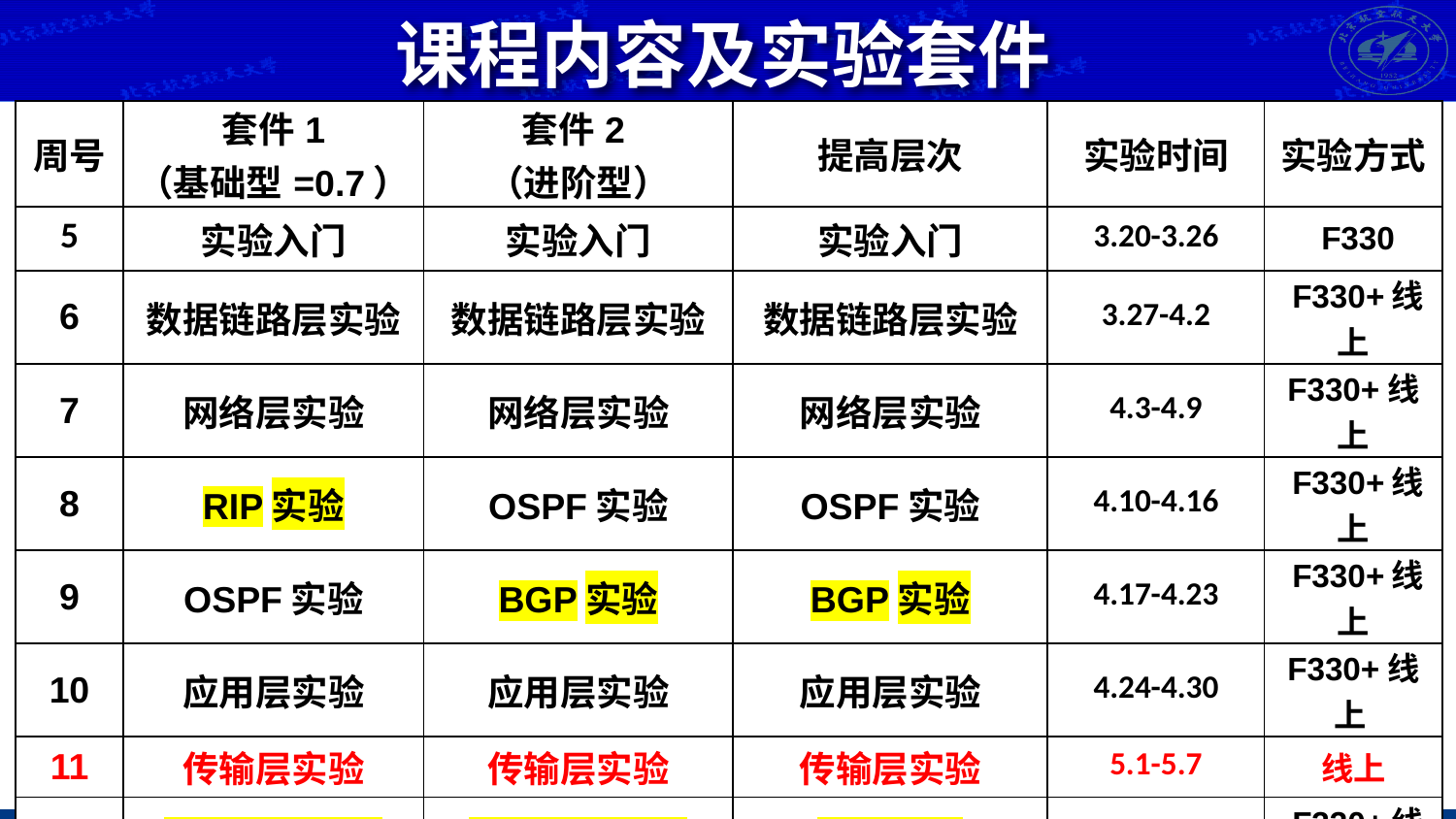

# 课程内容及实验套件
| 周号 | 套件1 （基础型=0.7） | 套件2 （进阶型） | 提高层次 | 实验时间 | 实验方式 |
| --- | --- | --- | --- | --- | --- |
| 5 | 实验入门 | 实验入门 | 实验入门 | 3.20-3.26 | F330 |
| 6 | 数据链路层实验 | 数据链路层实验 | 数据链路层实验 | 3.27-4.2 | F330+线上 |
| 7 | 网络层实验 | 网络层实验 | 网络层实验 | 4.3-4.9 | F330+线上 |
| 8 | RIP实验 | OSPF实验 | OSPF实验 | 4.10-4.16 | F330+线上 |
| 9 | OSPF实验 | BGP实验 | BGP实验 | 4.17-4.23 | F330+线上 |
| 10 | 应用层实验 | 应用层实验 | 应用层实验 | 4.24-4.30 | F330+线上 |
| 11 | 传输层实验 | 传输层实验 | 传输层实验 | 5.1-5.7 | 线上 |
| 12 | 综合组网实验 | 复杂组网实验 | 提高实验 | 5.8-5.14 | F330+线上 |
| 13 | 现场上机考试 | 现场上机考试 | 期末验收 | 5.15-5.21 | F330 |
| 满分 | 88 | 100 | 100 |  |  |